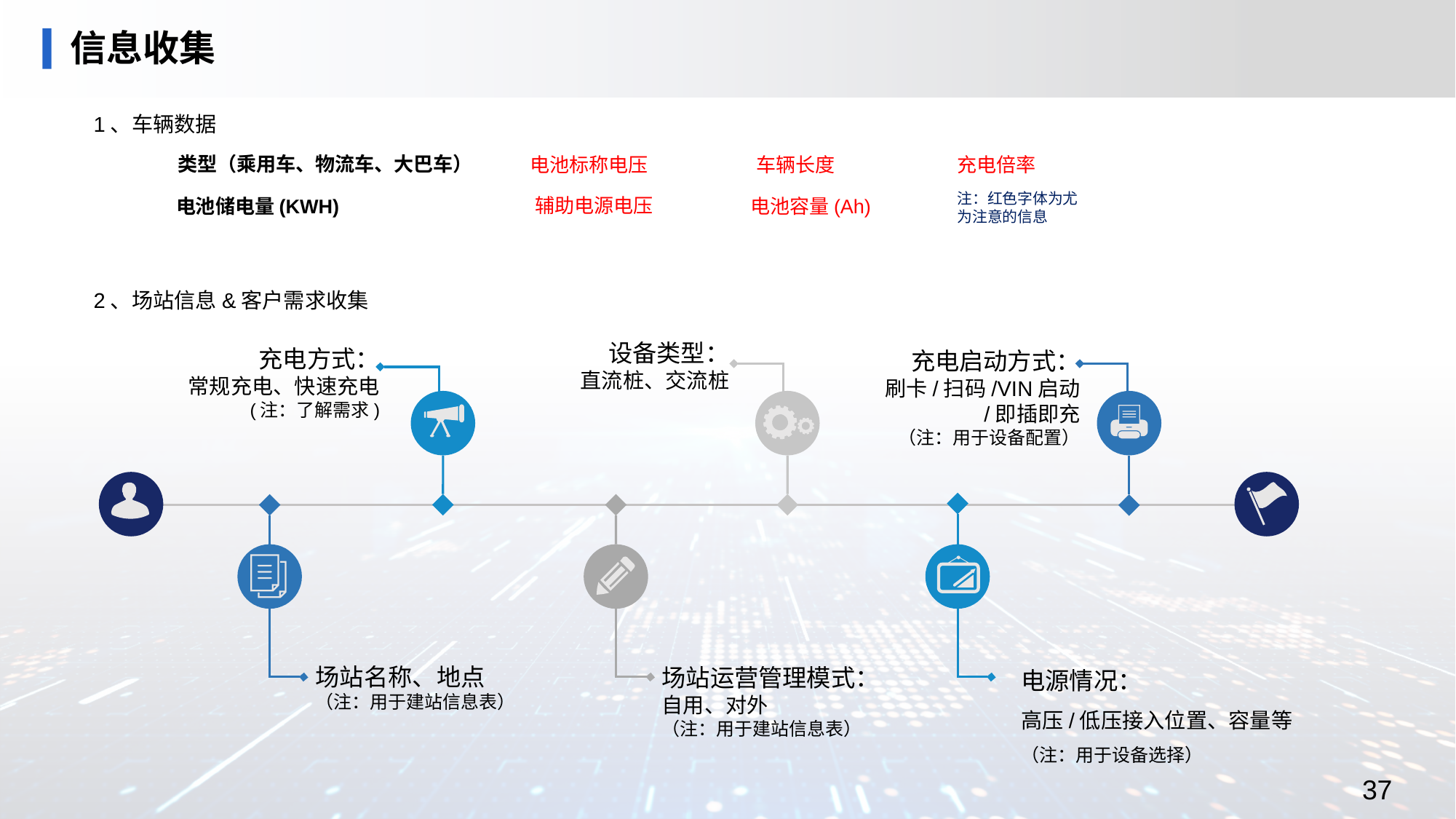

信息收集
1、车辆数据
类型（乘用车、物流车、大巴车）
车辆长度
充电倍率
电池标称电压
注：红色字体为尤为注意的信息
辅助电源电压
电池储电量(KWH)
电池容量(Ah)
2、场站信息&客户需求收集
设备类型：
直流桩、交流桩
充电方式：
常规充电、快速充电
(注：了解需求)

充电启动方式：
刷卡/扫码/VIN启动
/即插即充
（注：用于设备配置）

电源情况：
高压/低压接入位置、容量等
（注：用于设备选择）
场站名称、地点
（注：用于建站信息表）
场站运营管理模式：
自用、对外
（注：用于建站信息表）